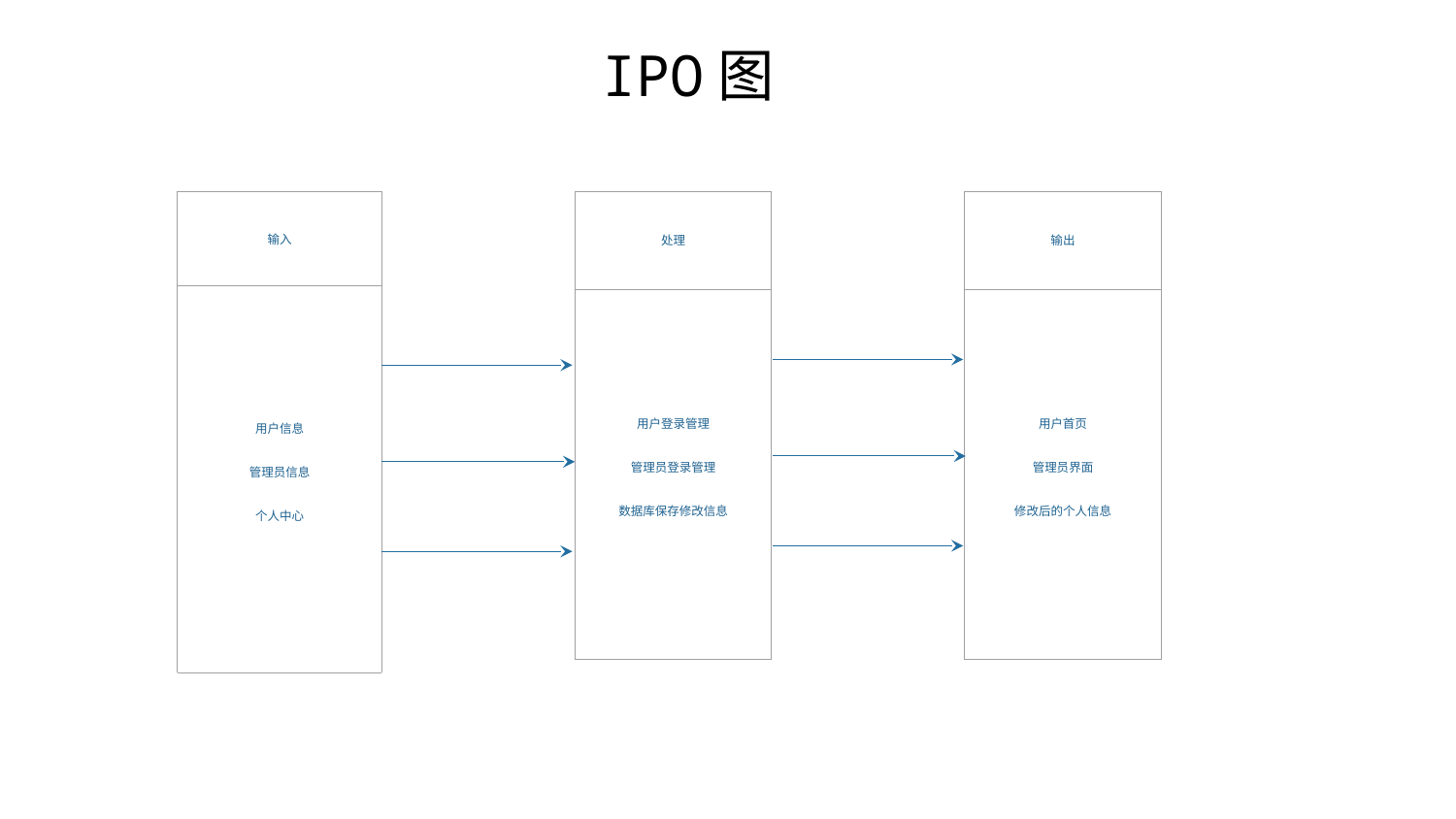

IPO图

输入
用户信息

管理员信息

个人中心

处理
用户登录管理

管理员登录管理

数据库保存修改信息

输出
用户首页

管理员界面

修改后的个人信息